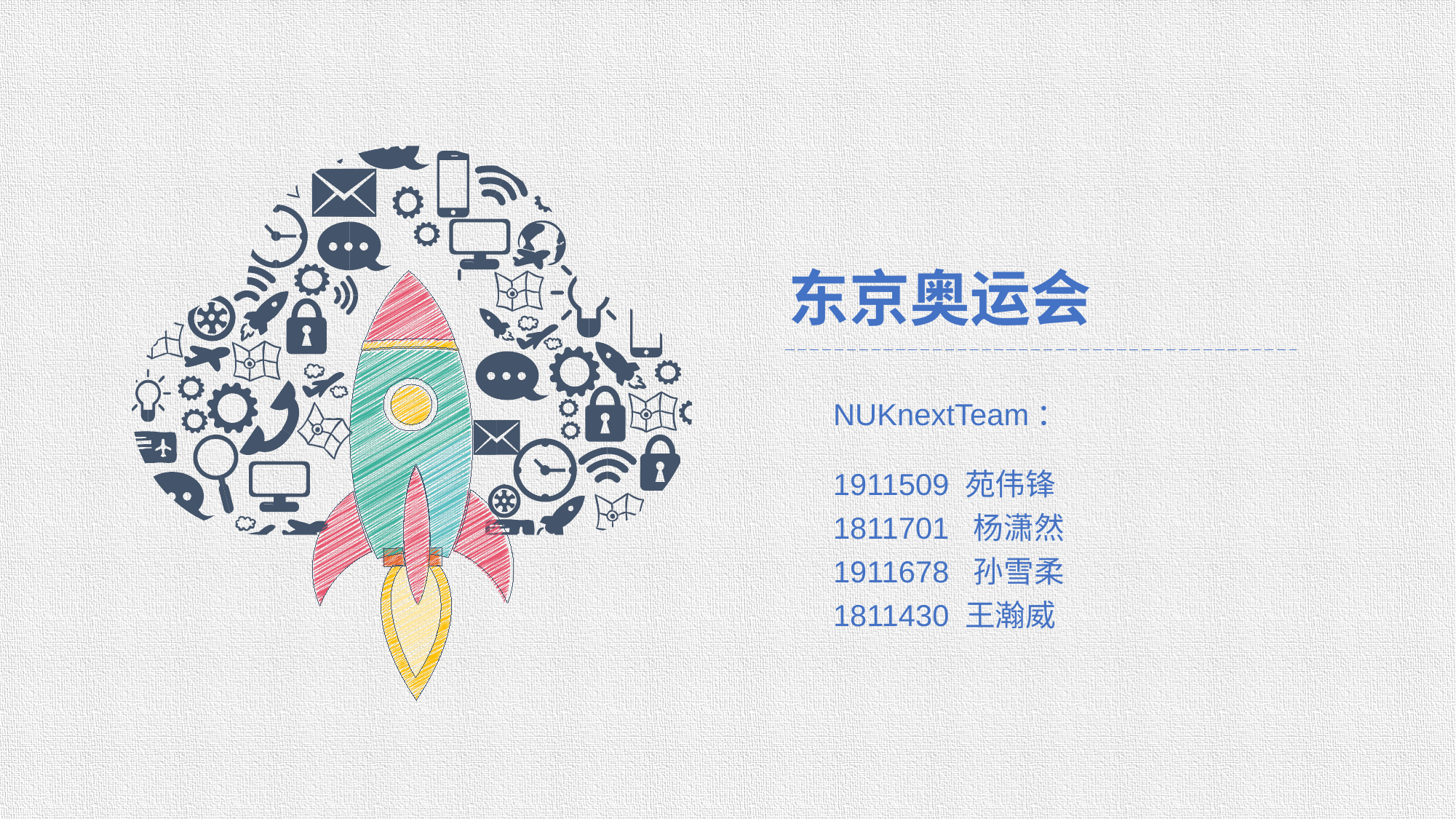

东京奥运会

NUKnextTeam：
1911509 苑伟锋
1811701  杨潇然
1911678  孙雪柔
1811430 王瀚威